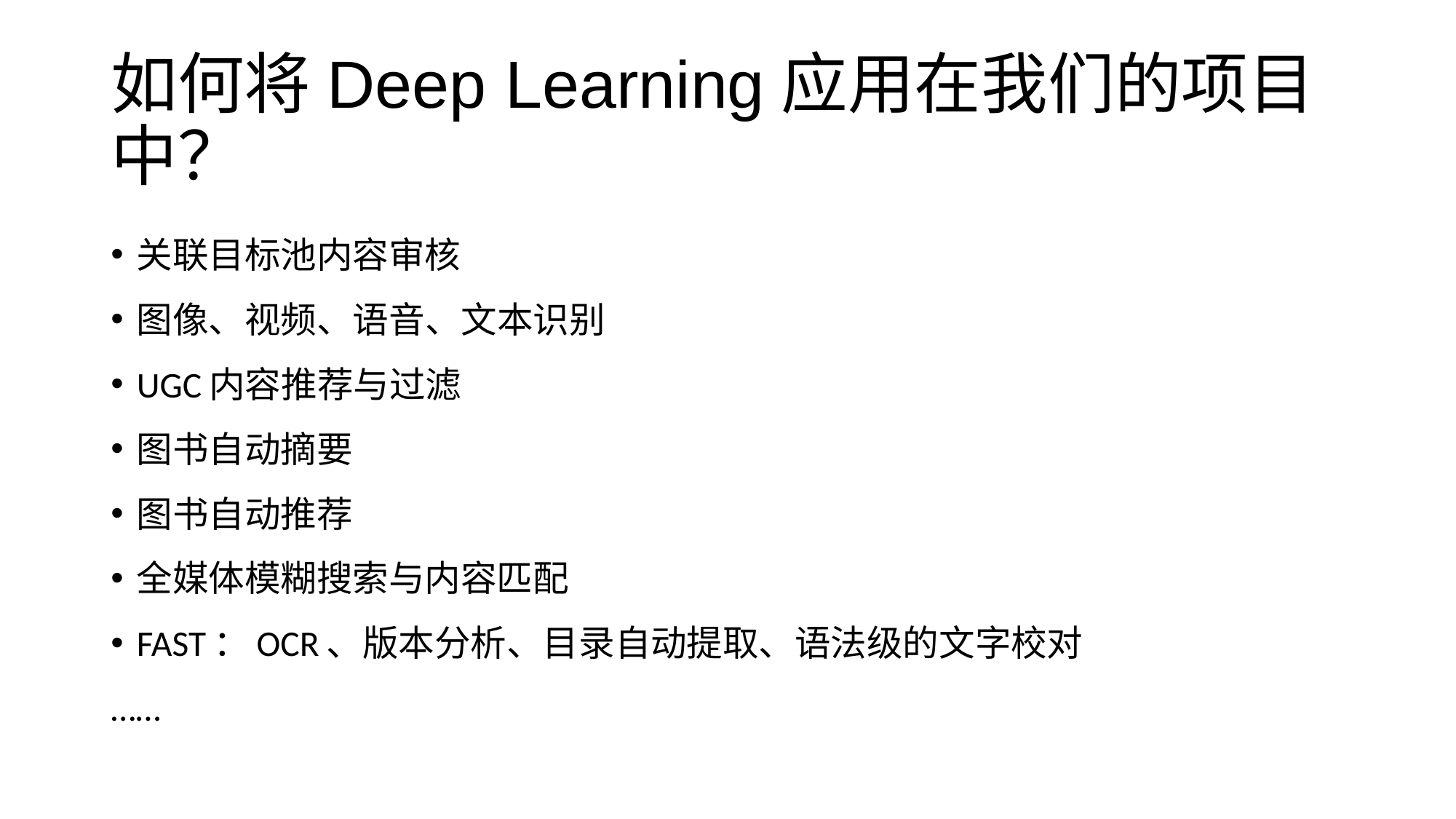

# 如何将Deep Learning应用在我们的项目中？
关联目标池内容审核
图像、视频、语音、文本识别
UGC内容推荐与过滤
图书自动摘要
图书自动推荐
全媒体模糊搜索与内容匹配
FAST：OCR、版本分析、目录自动提取、语法级的文字校对
……